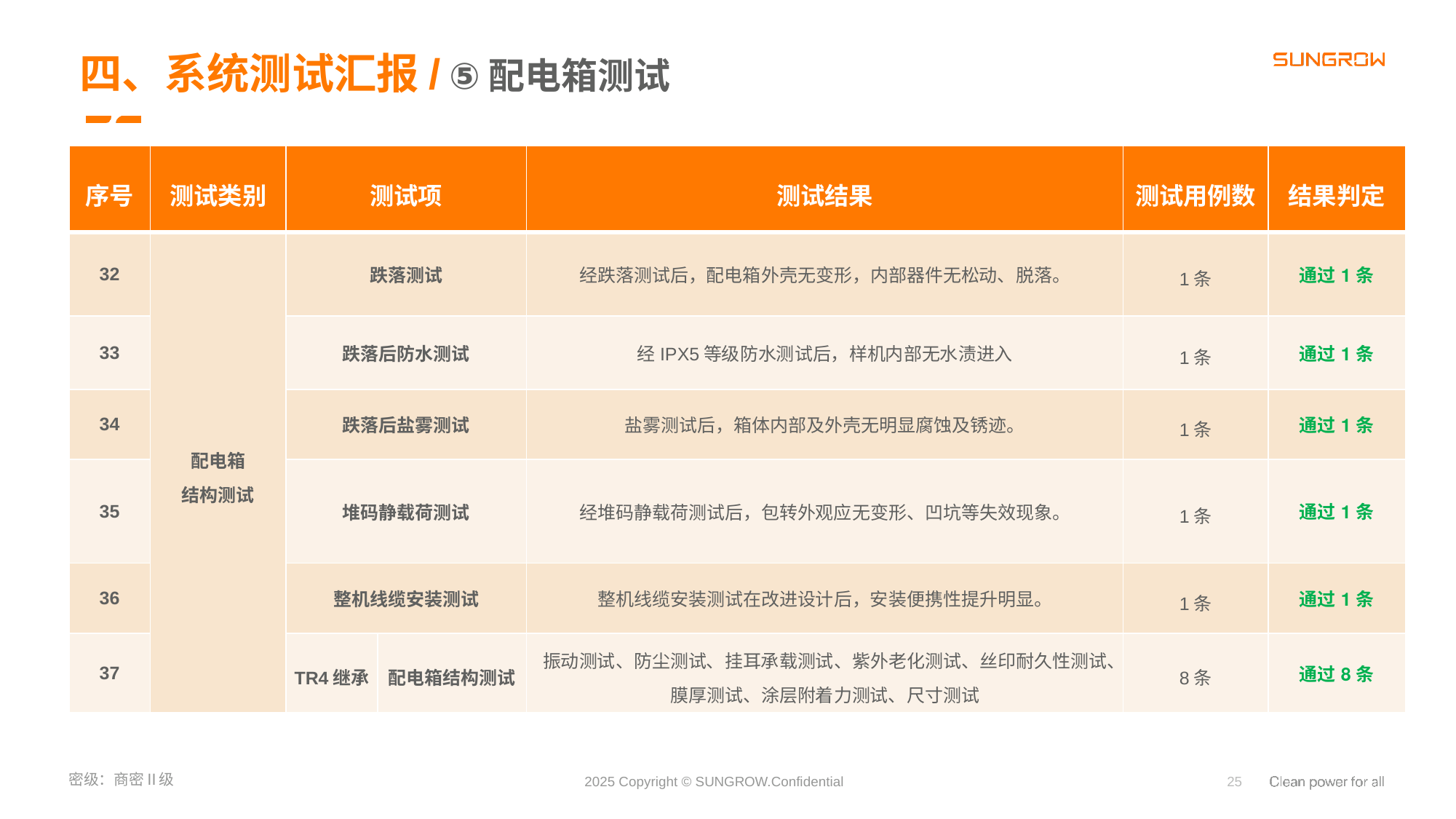

四、系统测试汇报/ ⑤配电箱测试
| 序号 | 测试类别 | 测试项 |  | 测试结果 | 测试用例数 | 结果判定 |
| --- | --- | --- | --- | --- | --- | --- |
| 32 | 配电箱 结构测试 | 跌落测试 |  | 经跌落测试后，配电箱外壳无变形，内部器件无松动、脱落。 | 1条 | 通过1条 |
| 33 |  | 跌落后防水测试 |  | 经IPX5等级防水测试后，样机内部无水渍进入 | 1条 | 通过1条 |
| 34 |  | 跌落后盐雾测试 |  | 盐雾测试后，箱体内部及外壳无明显腐蚀及锈迹。 | 1条 | 通过1条 |
| 35 |  | 堆码静载荷测试 |  | 经堆码静载荷测试后，包转外观应无变形、凹坑等失效现象。 | 1条 | 通过1条 |
| 36 |  | 整机线缆安装测试 |  | 整机线缆安装测试在改进设计后，安装便携性提升明显。 | 1条 | 通过1条 |
| 37 |  | TR4继承 | 配电箱结构测试 | 振动测试、防尘测试、挂耳承载测试、紫外老化测试、丝印耐久性测试、膜厚测试、涂层附着力测试、尺寸测试 | 8条 | 通过8条 |
25